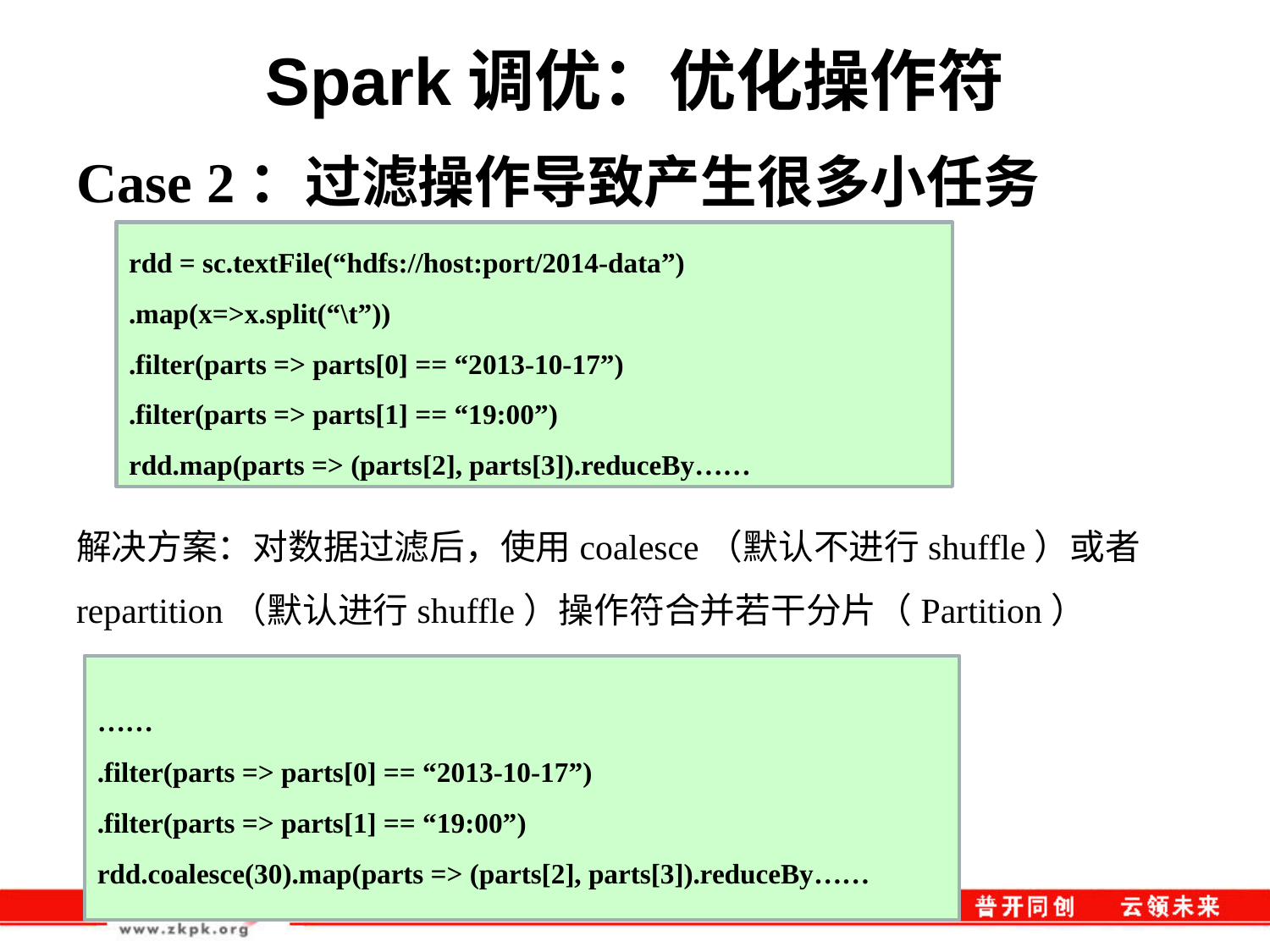

# Spark调优：优化操作符
Case 2：过滤操作导致产生很多小任务

解决方案：对数据过滤后，使用coalesce（默认不进行shuffle）或者repartition（默认进行shuffle）操作符合并若干分片（Partition）
rdd = sc.textFile(“hdfs://host:port/2014-data”)
.map(x=>x.split(“\t”))
.filter(parts => parts[0] == “2013-10-17”)
.filter(parts => parts[1] == “19:00”)
rdd.map(parts => (parts[2], parts[3]).reduceBy……
……
.filter(parts => parts[0] == “2013-10-17”)
.filter(parts => parts[1] == “19:00”)
rdd.coalesce(30).map(parts => (parts[2], parts[3]).reduceBy……